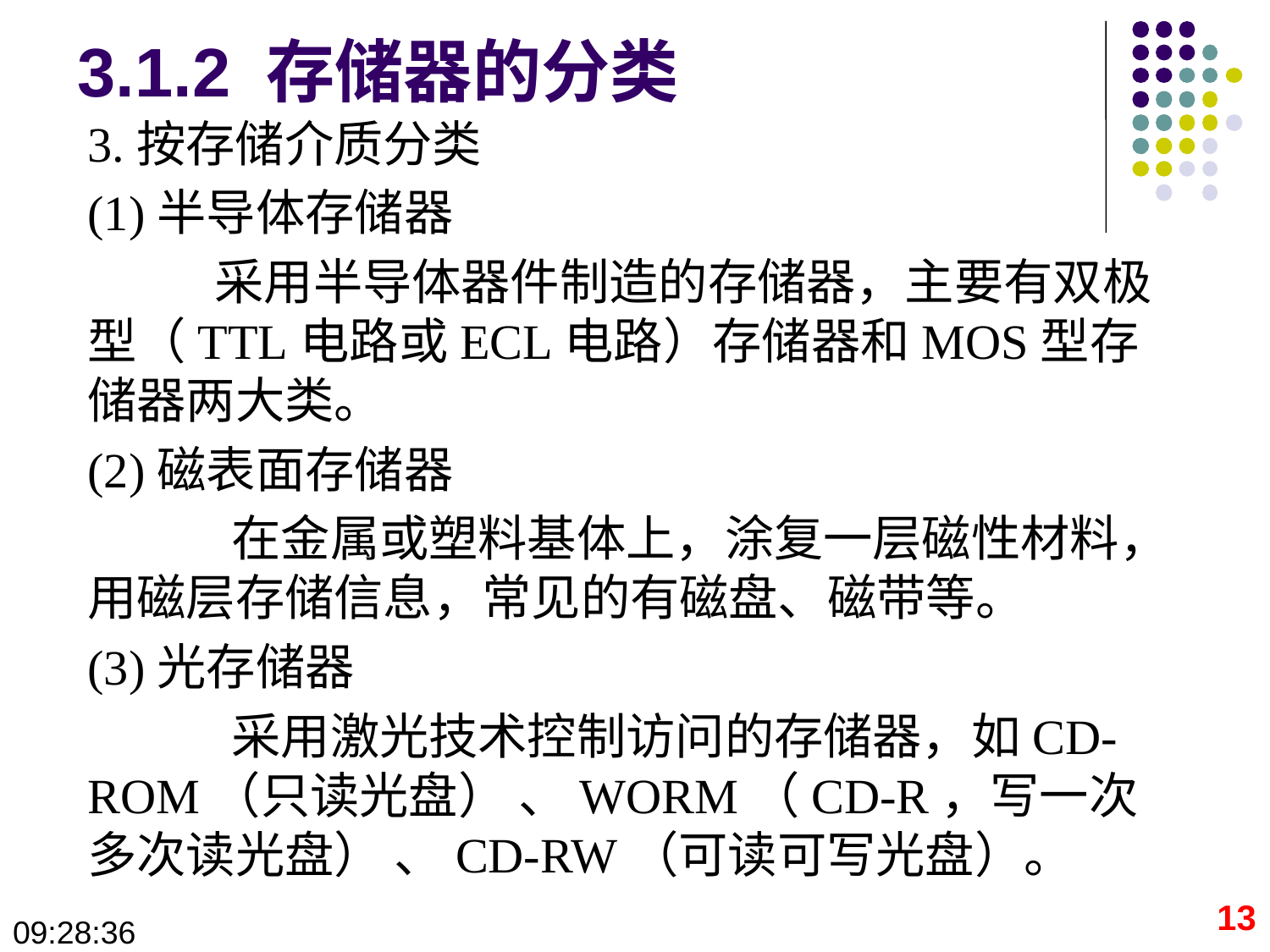

# 3.1.2 存储器的分类
3.按存储介质分类
(1)半导体存储器
	采用半导体器件制造的存储器，主要有双极型（TTL电路或ECL电路）存储器和MOS型存储器两大类。
(2)磁表面存储器
            在金属或塑料基体上，涂复一层磁性材料，用磁层存储信息，常见的有磁盘、磁带等。
(3)光存储器
            采用激光技术控制访问的存储器，如CD-ROM（只读光盘） 、WORM（CD-R，写一次多次读光盘） 、CD-RW（可读可写光盘）。

13
09:28:36